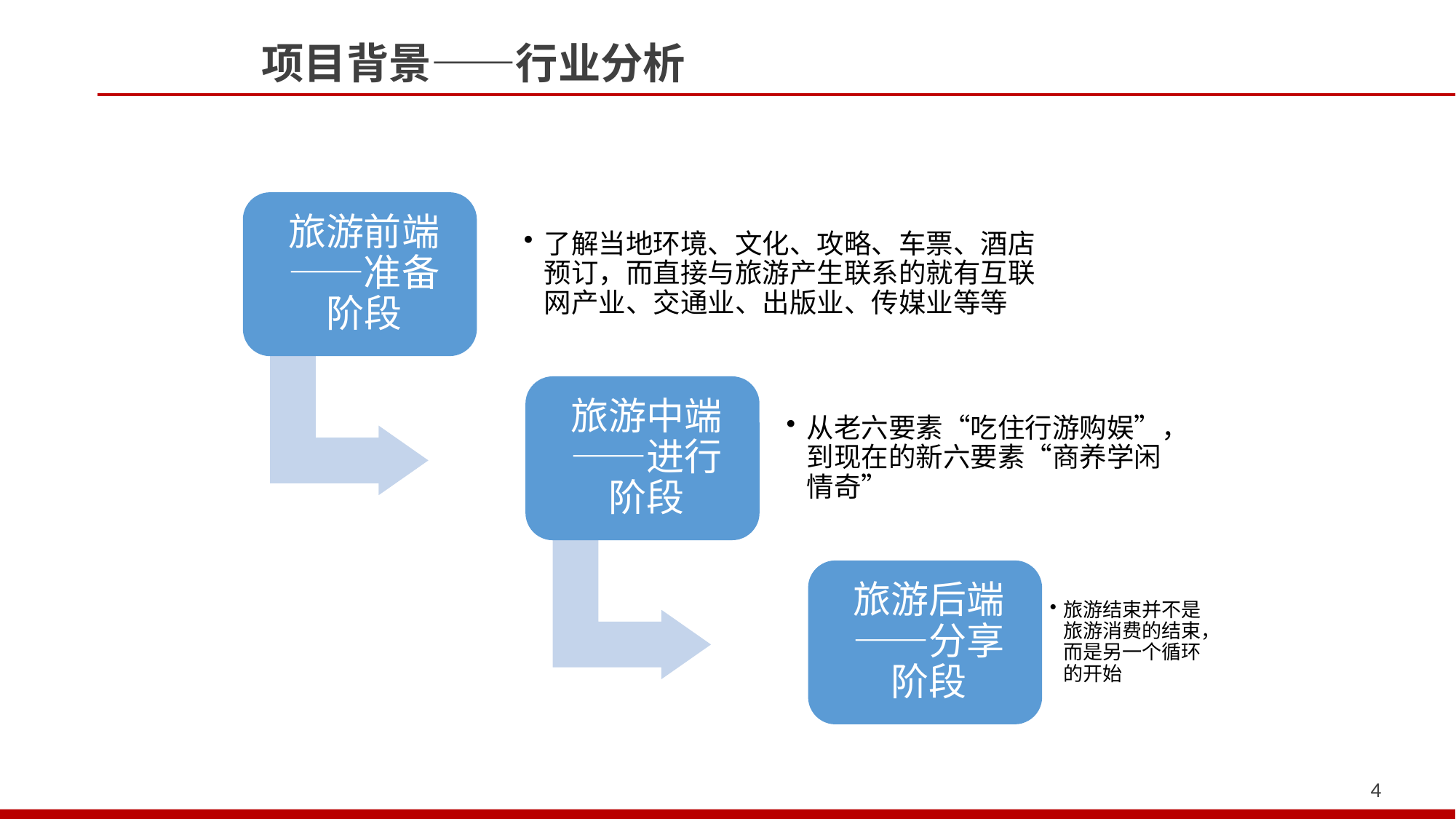

项目背景——行业分析
旅游前端——准备阶段
了解当地环境、文化、攻略、车票、酒店预订，而直接与旅游产生联系的就有互联网产业、交通业、出版业、传媒业等等
旅游中端——进行阶段
从老六要素“吃住行游购娱”，到现在的新六要素“商养学闲情奇”
旅游后端——分享阶段
旅游结束并不是旅游消费的结束，而是另一个循环的开始
4